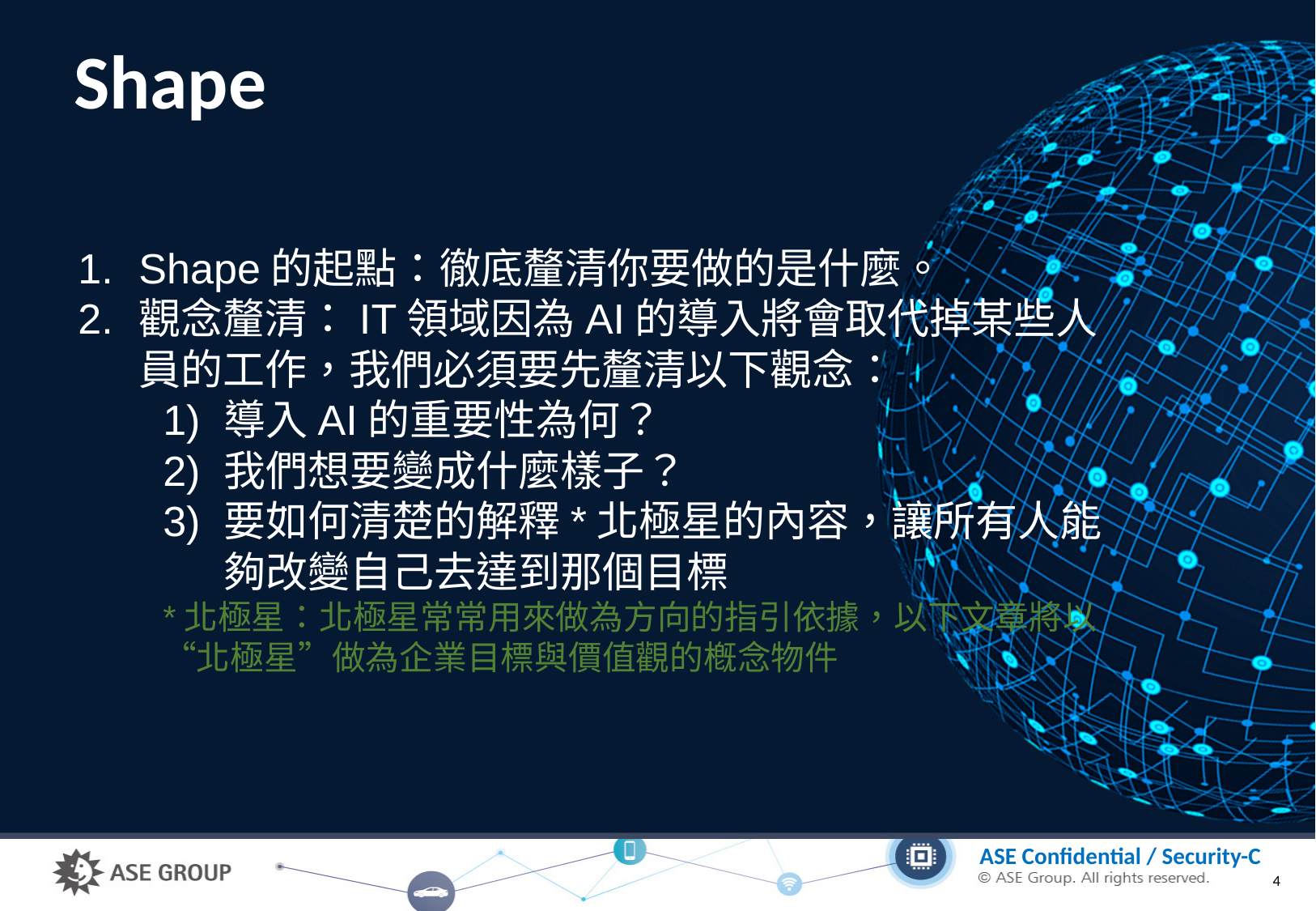

# Shape
Shape的起點：徹底釐清你要做的是什麼。
觀念釐清：IT領域因為AI的導入將會取代掉某些人員的工作，我們必須要先釐清以下觀念：
導入AI的重要性為何？
我們想要變成什麼樣子？
要如何清楚的解釋*北極星的內容，讓所有人能夠改變自己去達到那個目標
*北極星：北極星常常用來做為方向的指引依據，以下文章將以“北極星”做為企業目標與價值觀的槪念物件